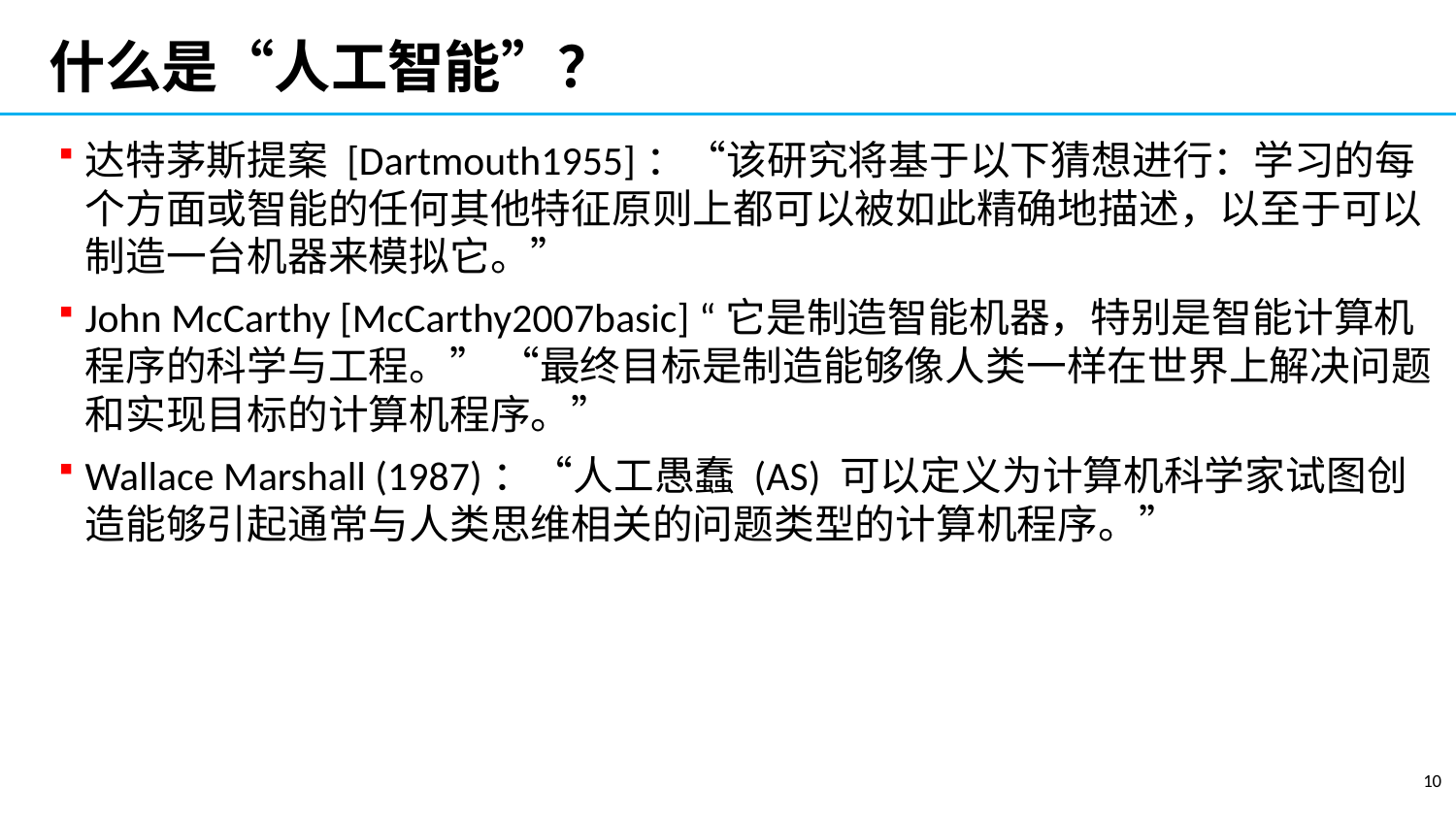

# 什么是“人工智能”？
达特茅斯提案 [Dartmouth1955]：“该研究将基于以下猜想进行：学习的每个方面或智能的任何其他特征原则上都可以被如此精确地描述，以至于可以制造一台机器来模拟它。”
John McCarthy [McCarthy2007basic] “它是制造智能机器，特别是智能计算机程序的科学与工程。” “最终目标是制造能够像人类一样在世界上解决问题和实现目标的计算机程序。”
Wallace Marshall (1987)：“人工愚蠢 (AS) 可以定义为计算机科学家试图创造能够引起通常与人类思维相关的问题类型的计算机程序。”

10